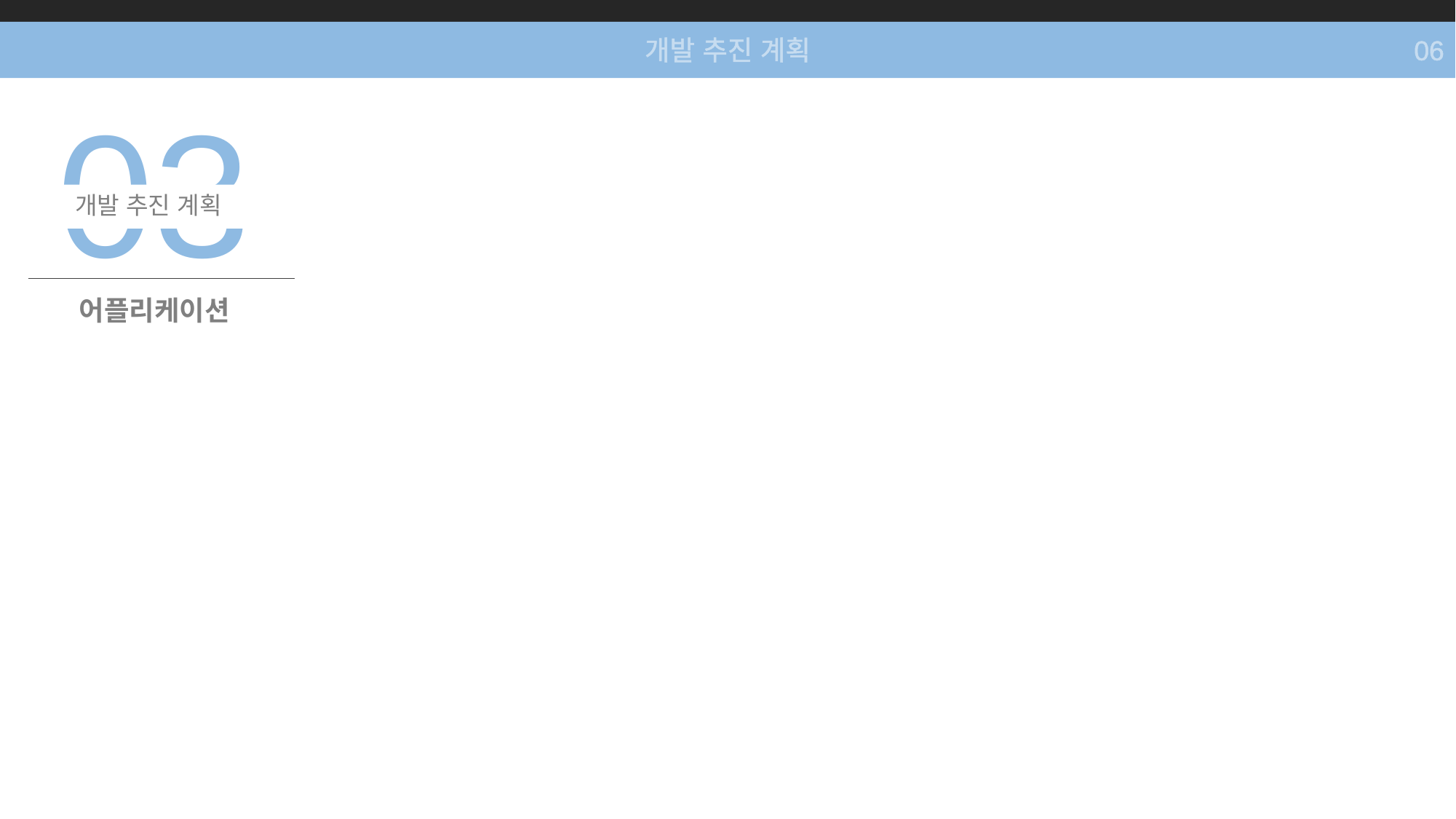

개발 추진 계획
06
03
개발 추진 계획

어플리케이션